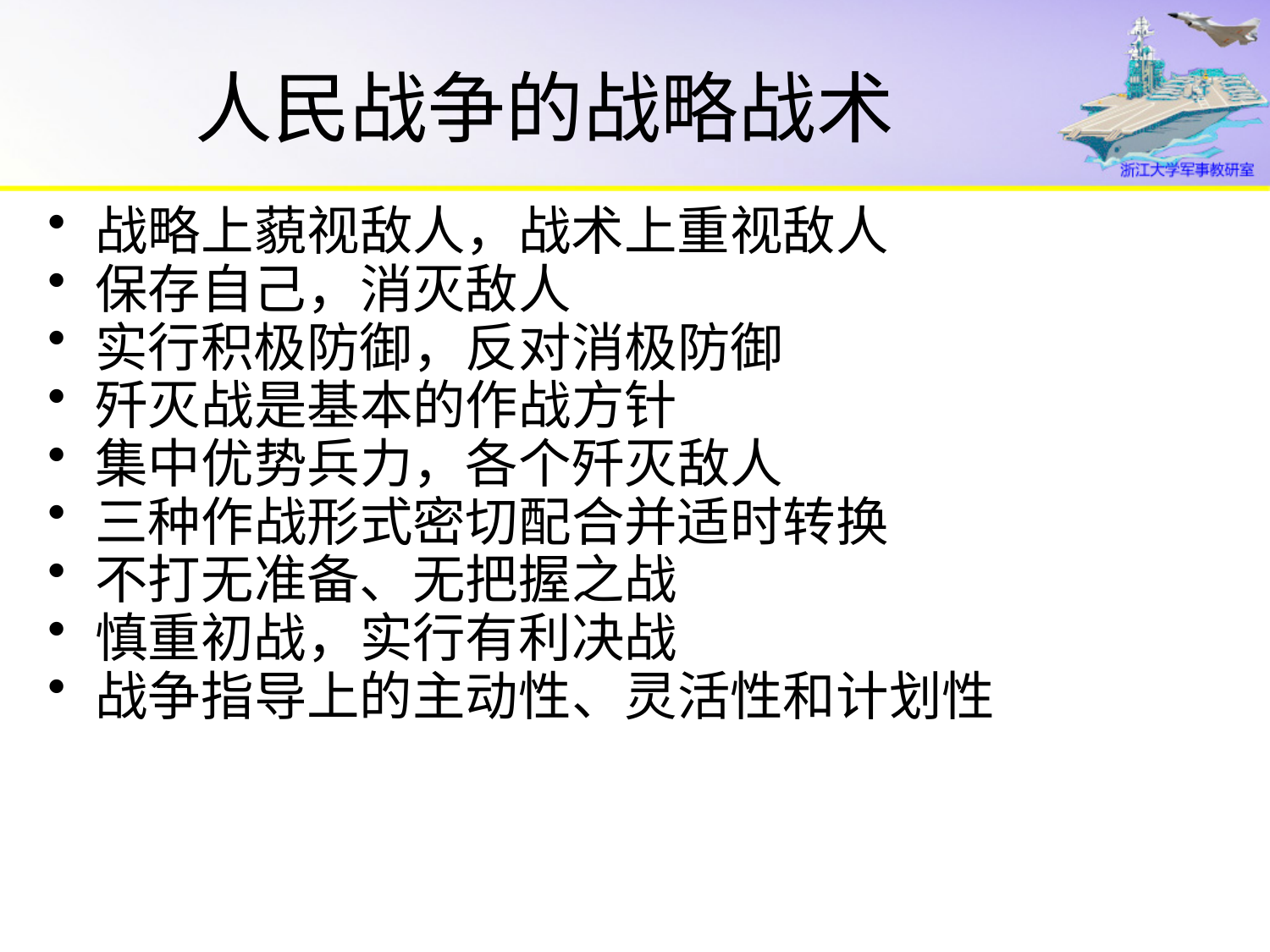

# 人民战争的战略战术
战略上藐视敌人，战术上重视敌人
保存自己，消灭敌人
实行积极防御，反对消极防御
歼灭战是基本的作战方针
集中优势兵力，各个歼灭敌人
三种作战形式密切配合并适时转换
不打无准备、无把握之战
慎重初战，实行有利决战
战争指导上的主动性、灵活性和计划性